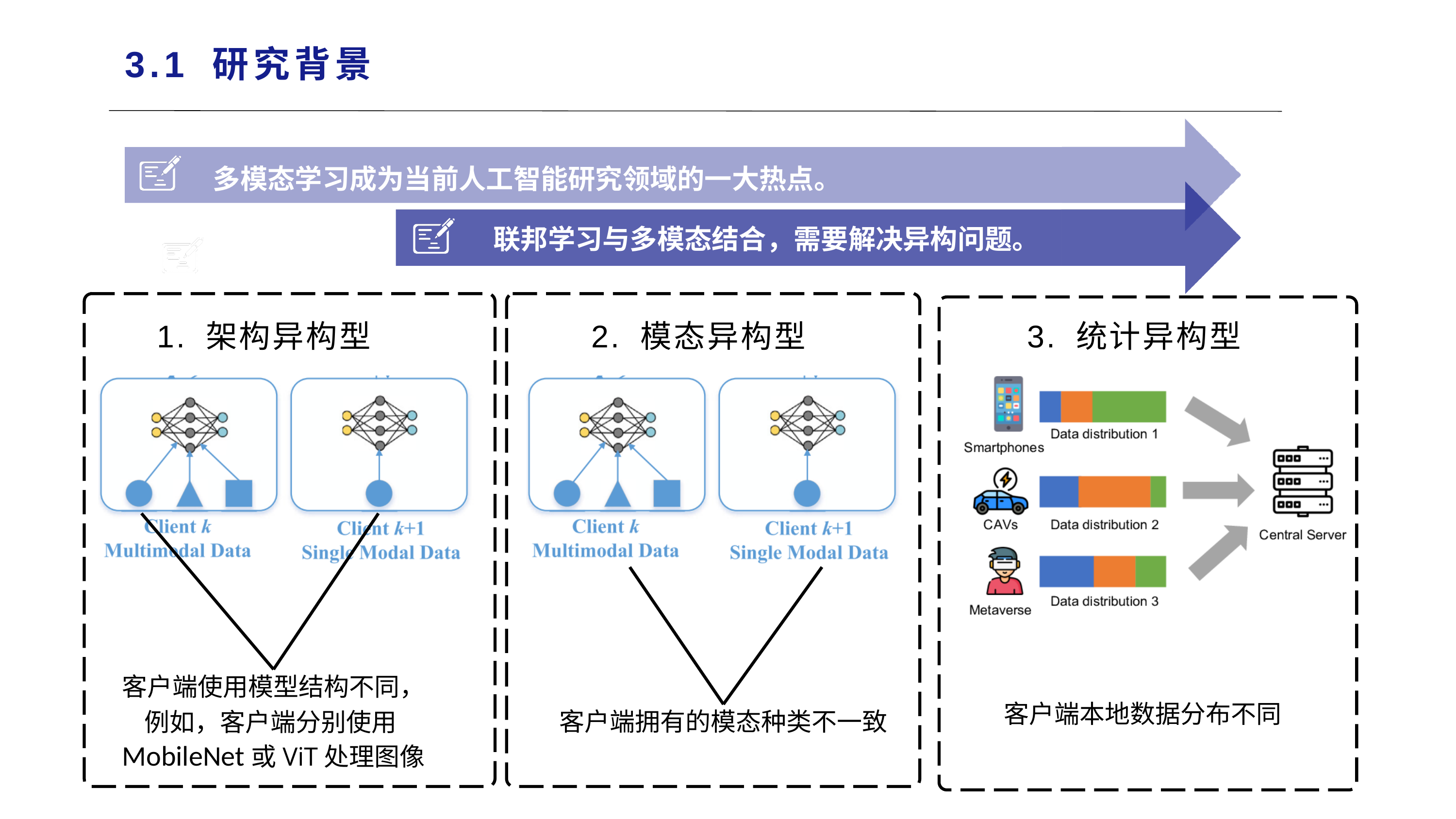

3.1 研究背景

多模态学习成为当前人工智能研究领域的一大热点。

联邦学习与多模态结合，需要解决异构问题。

1. 架构异构型

2. 模态异构型
3. 统计异构型

客户端使用模型结构不同，
例如，客户端分别使用MobileNet或ViT处理图像
客户端本地数据分布不同
客户端拥有的模态种类不一致